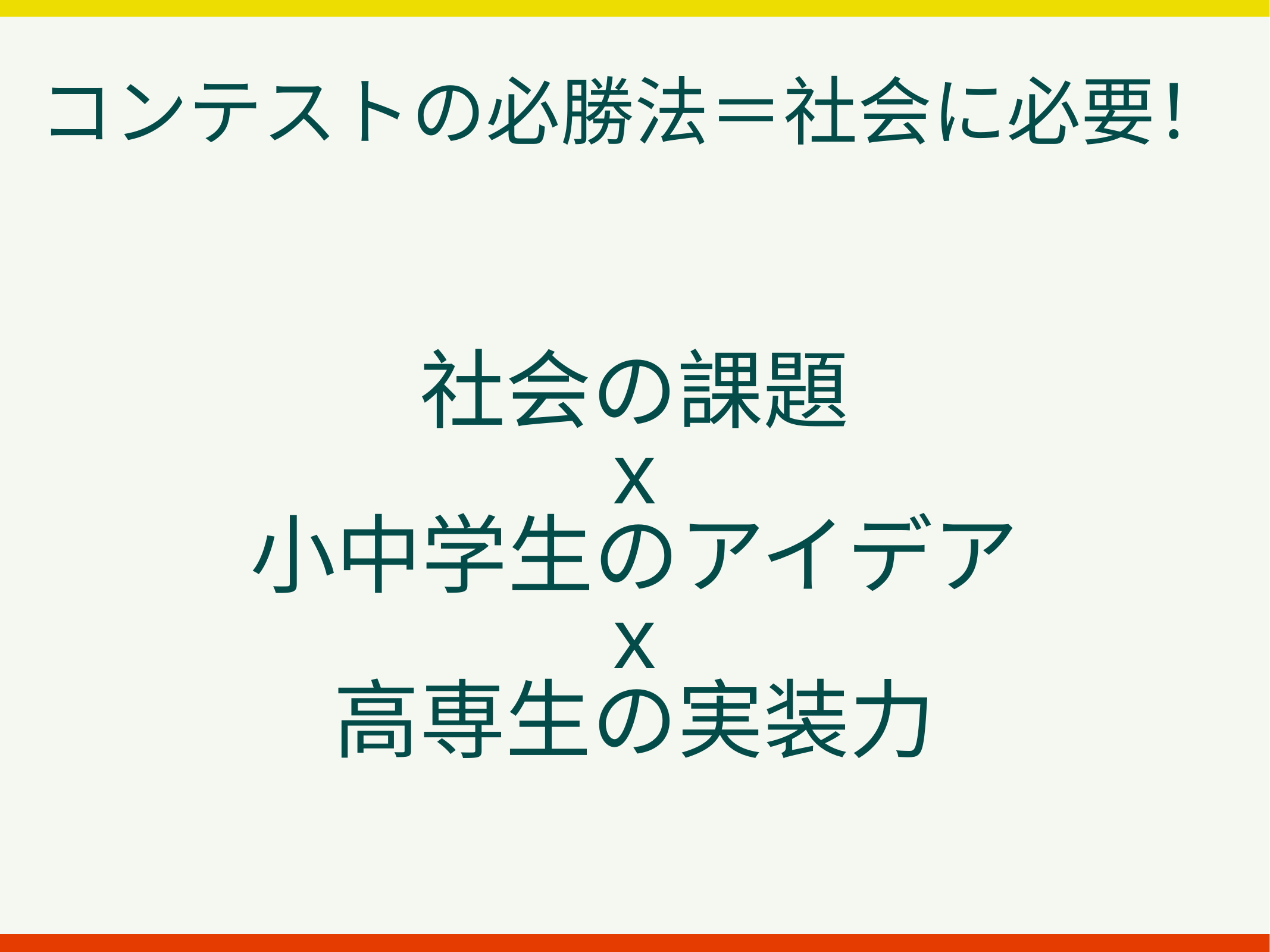

コンテストの必勝法＝社会に必要！
社会の課題
x
小中学生のアイデア
x
高専生の実装力